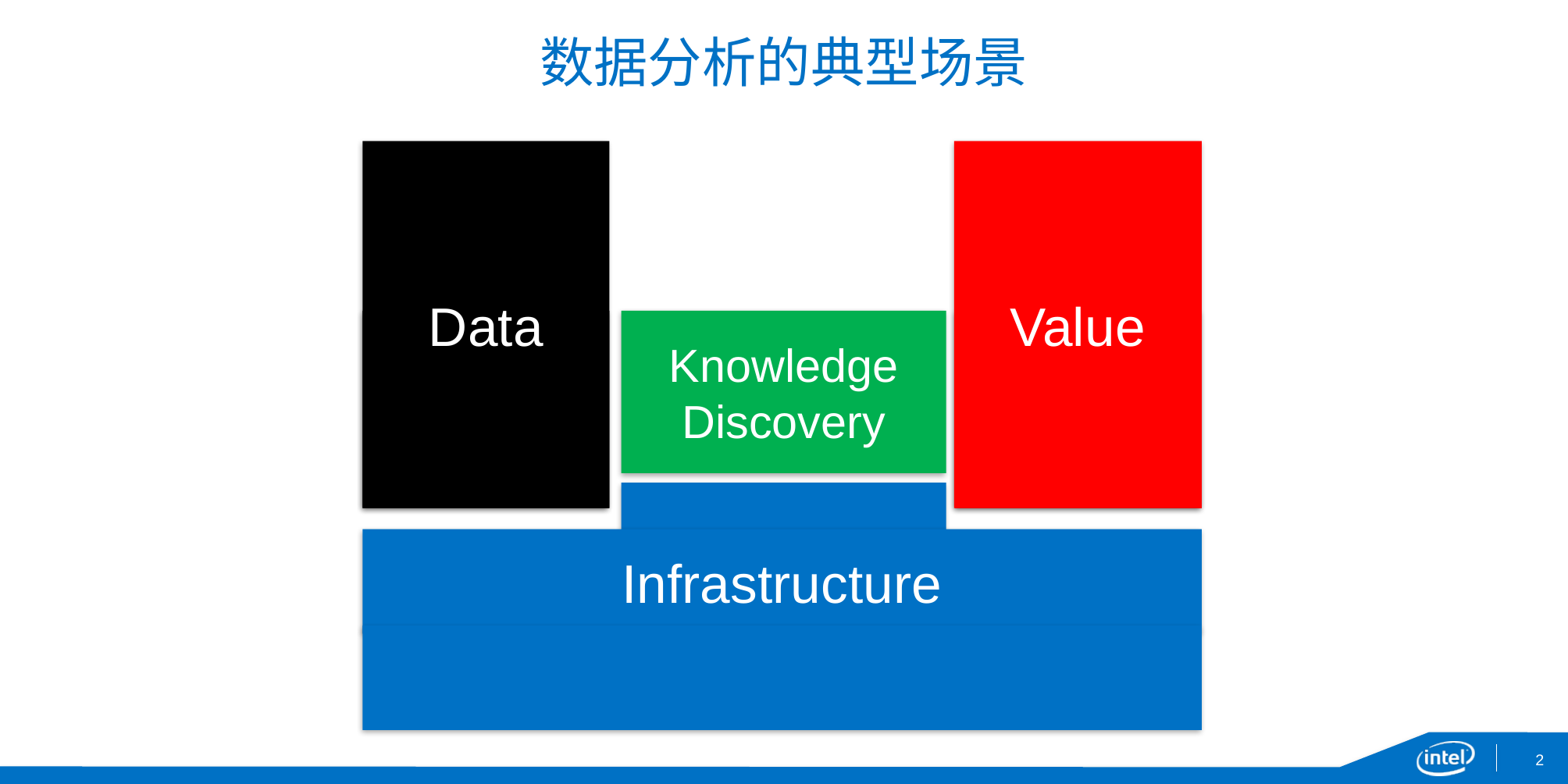

# 数据分析的典型场景
Data
Value
Data
Knowledge
Discovery
Value

Infrastructure

2